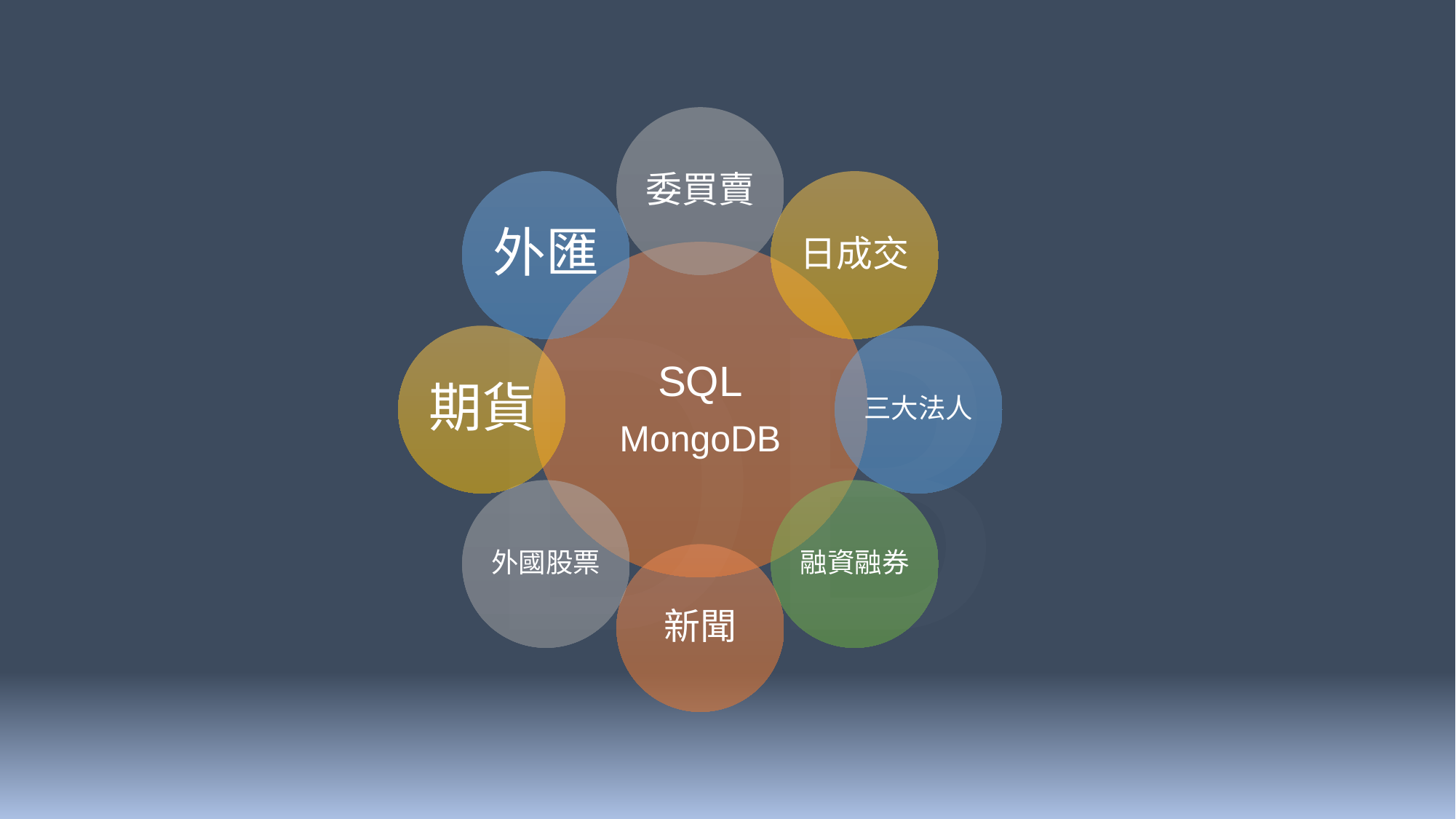

DB
SQL
MongoDB
委買賣
日成交
三大法人
融資融券
新聞
外國股票
期貨
外匯